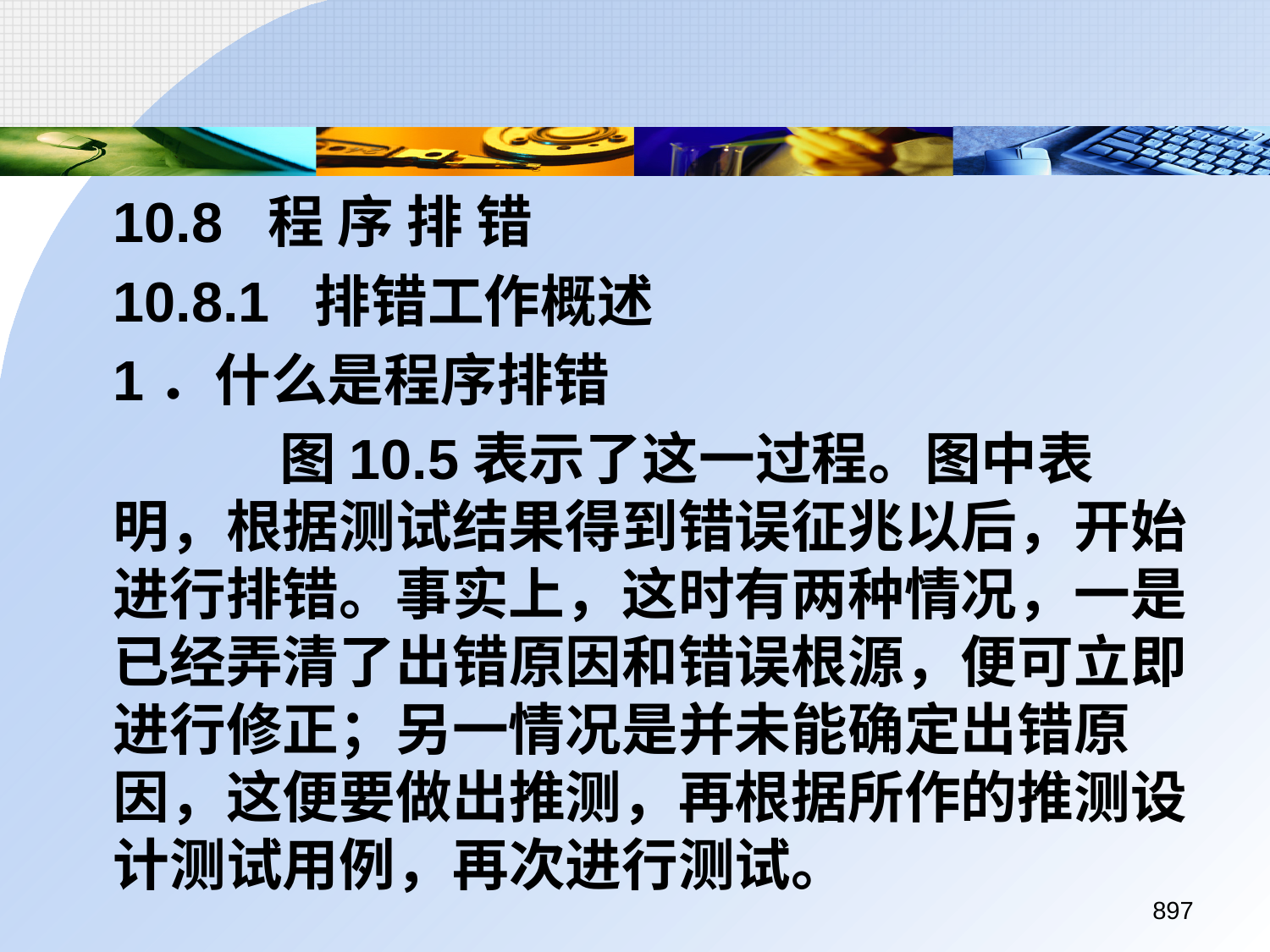

10.8  程 序 排 错
	10.8.1  排错工作概述
	1．什么是程序排错
		  图10.5表示了这一过程。图中表明，根据测试结果得到错误征兆以后，开始进行排错。事实上，这时有两种情况，一是已经弄清了出错原因和错误根源，便可立即进行修正；另一情况是并未能确定出错原因，这便要做出推测，再根据所作的推测设计测试用例，再次进行测试。
897